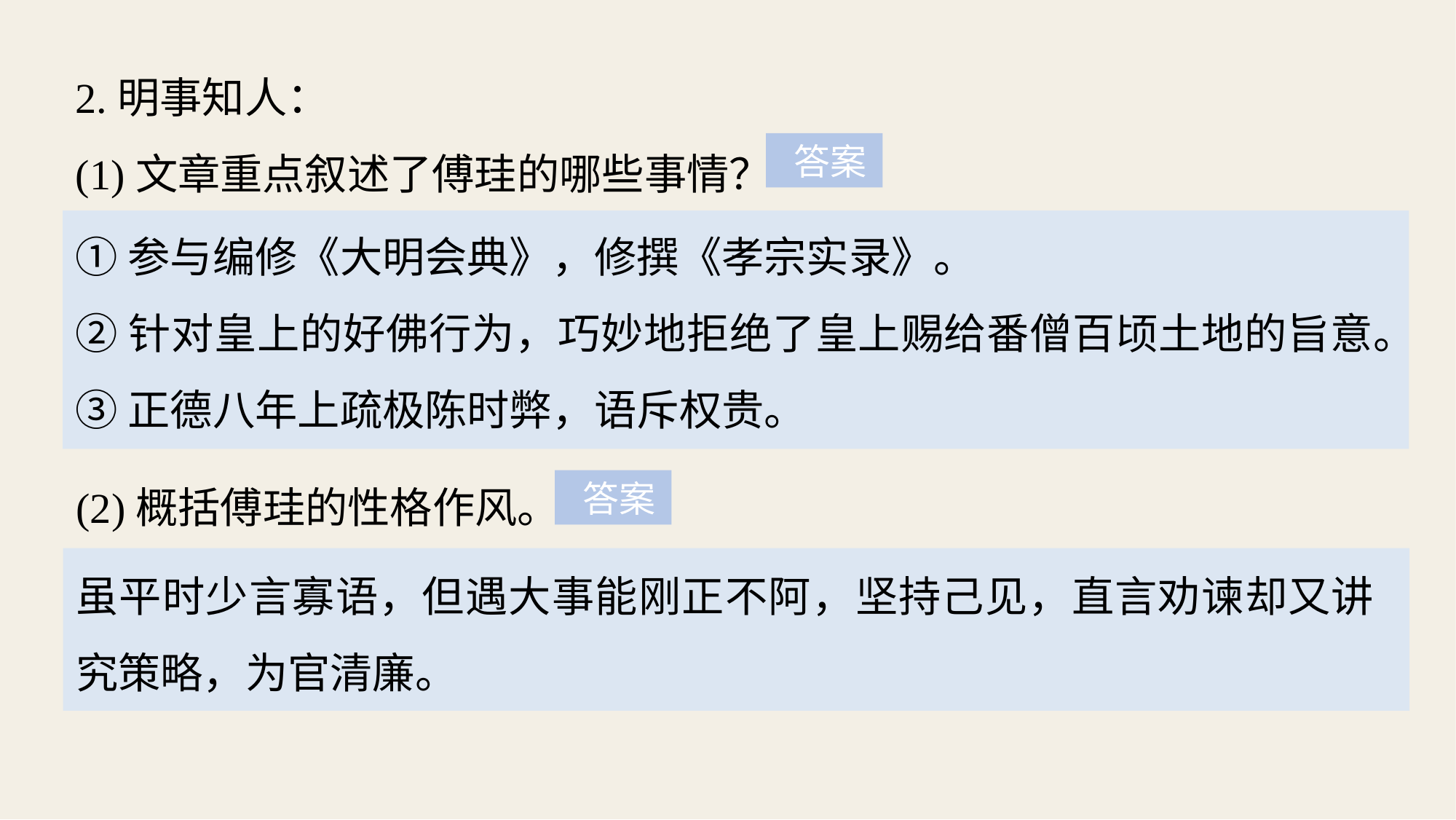

2.明事知人：
(1)文章重点叙述了傅珪的哪些事情？
 答案
①参与编修《大明会典》，修撰《孝宗实录》。
②针对皇上的好佛行为，巧妙地拒绝了皇上赐给番僧百顷土地的旨意。
③正德八年上疏极陈时弊，语斥权贵。

(2)概括傅珪的性格作风。
 答案
虽平时少言寡语，但遇大事能刚正不阿，坚持己见，直言劝谏却又讲究策略，为官清廉。